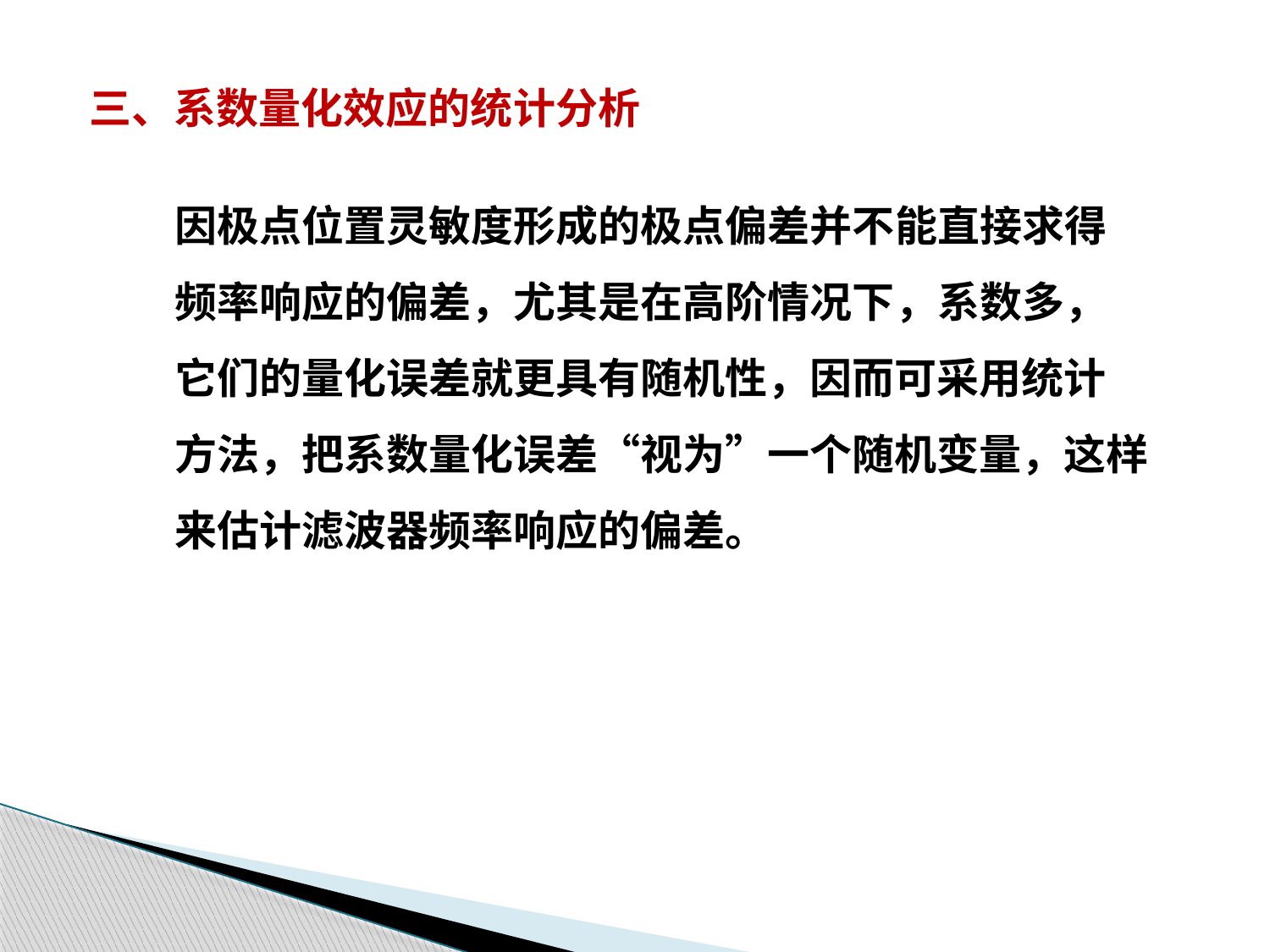

三、系数量化效应的统计分析
因极点位置灵敏度形成的极点偏差并不能直接求得
频率响应的偏差，尤其是在高阶情况下，系数多，
它们的量化误差就更具有随机性，因而可采用统计
方法，把系数量化误差“视为”一个随机变量，这样
来估计滤波器频率响应的偏差。